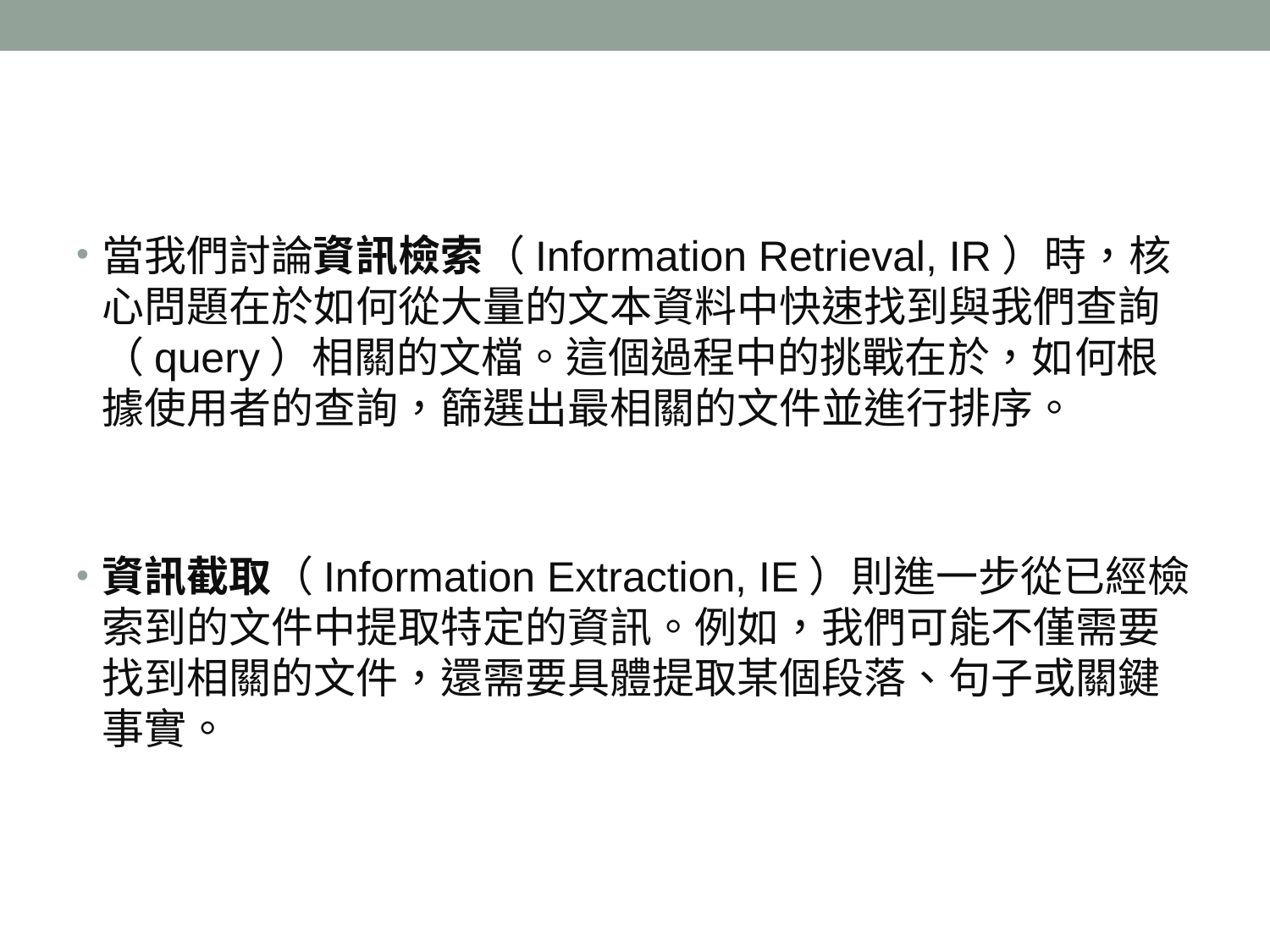

#
當我們討論資訊檢索（Information Retrieval, IR）時，核心問題在於如何從大量的文本資料中快速找到與我們查詢（query）相關的文檔。這個過程中的挑戰在於，如何根據使用者的查詢，篩選出最相關的文件並進行排序。

資訊截取（Information Extraction, IE）則進一步從已經檢索到的文件中提取特定的資訊。例如，我們可能不僅需要找到相關的文件，還需要具體提取某個段落、句子或關鍵事實。